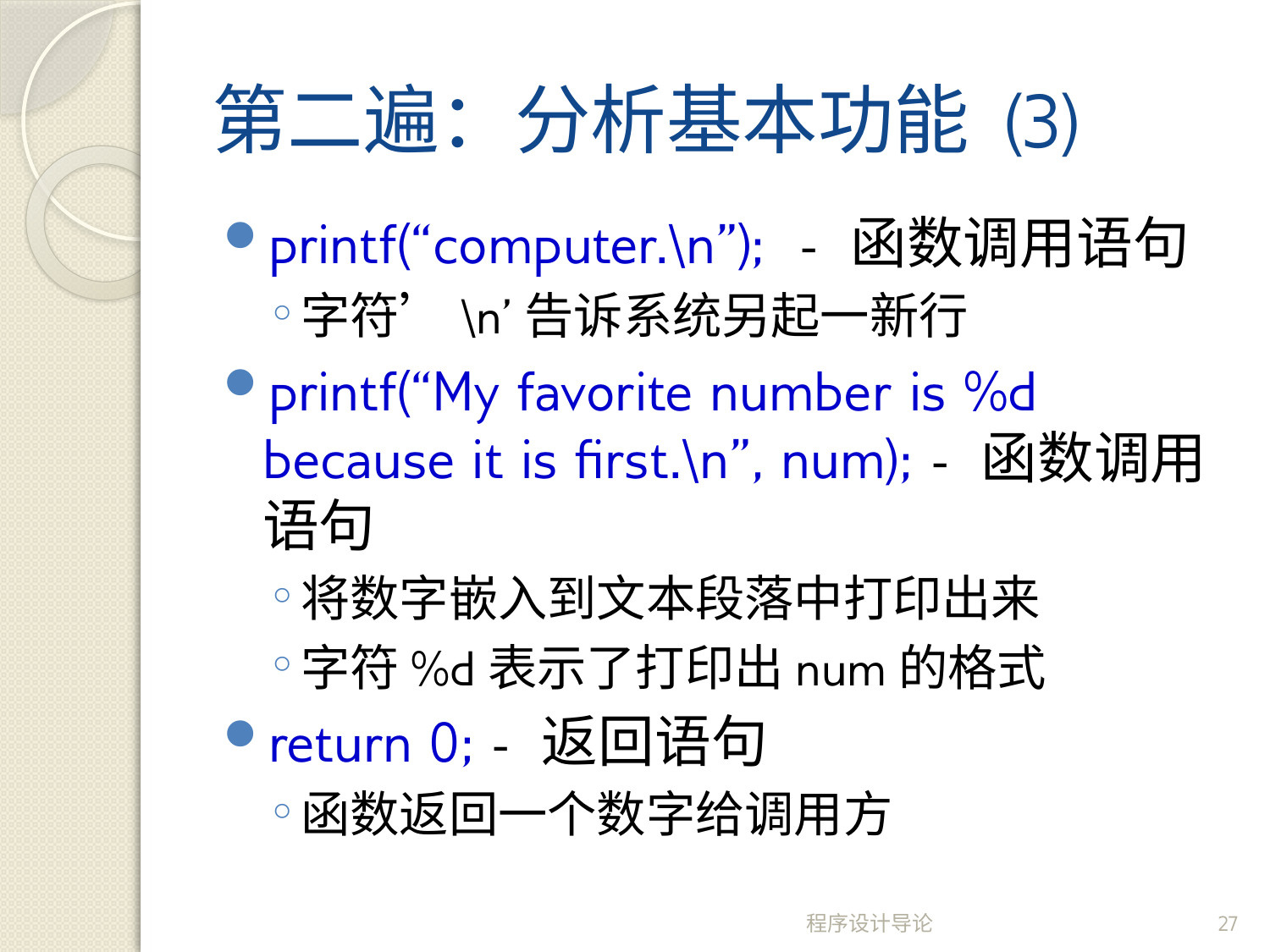

# 第二遍：分析基本功能 (3)
printf(“computer.\n”);  - 函数调用语句
字符’\n’告诉系统另起一新行
printf(“My favorite number is %d because it is first.\n”, num); - 函数调用语句
将数字嵌入到文本段落中打印出来
字符%d表示了打印出num的格式
return 0; - 返回语句
函数返回一个数字给调用方
程序设计导论
27